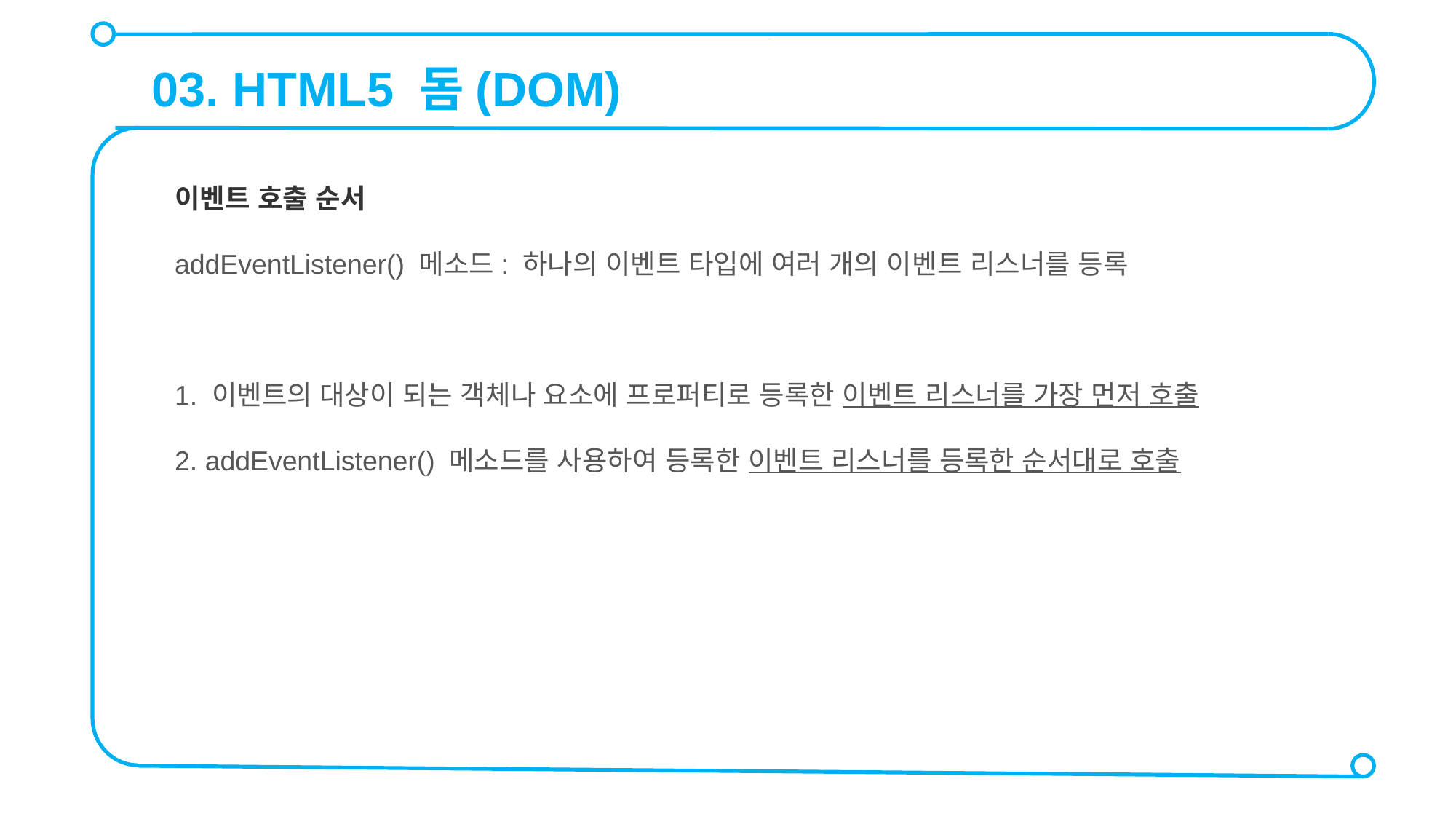

03. HTML5 돔(DOM)

이벤트 호출 순서

addEventListener() 메소드: 하나의 이벤트 타입에 여러 개의 이벤트 리스너를 등록

1. 이벤트의 대상이 되는 객체나 요소에 프로퍼티로 등록한 이벤트 리스너를 가장 먼저 호출

2. addEventListener() 메소드를 사용하여 등록한 이벤트 리스너를 등록한 순서대로 호출